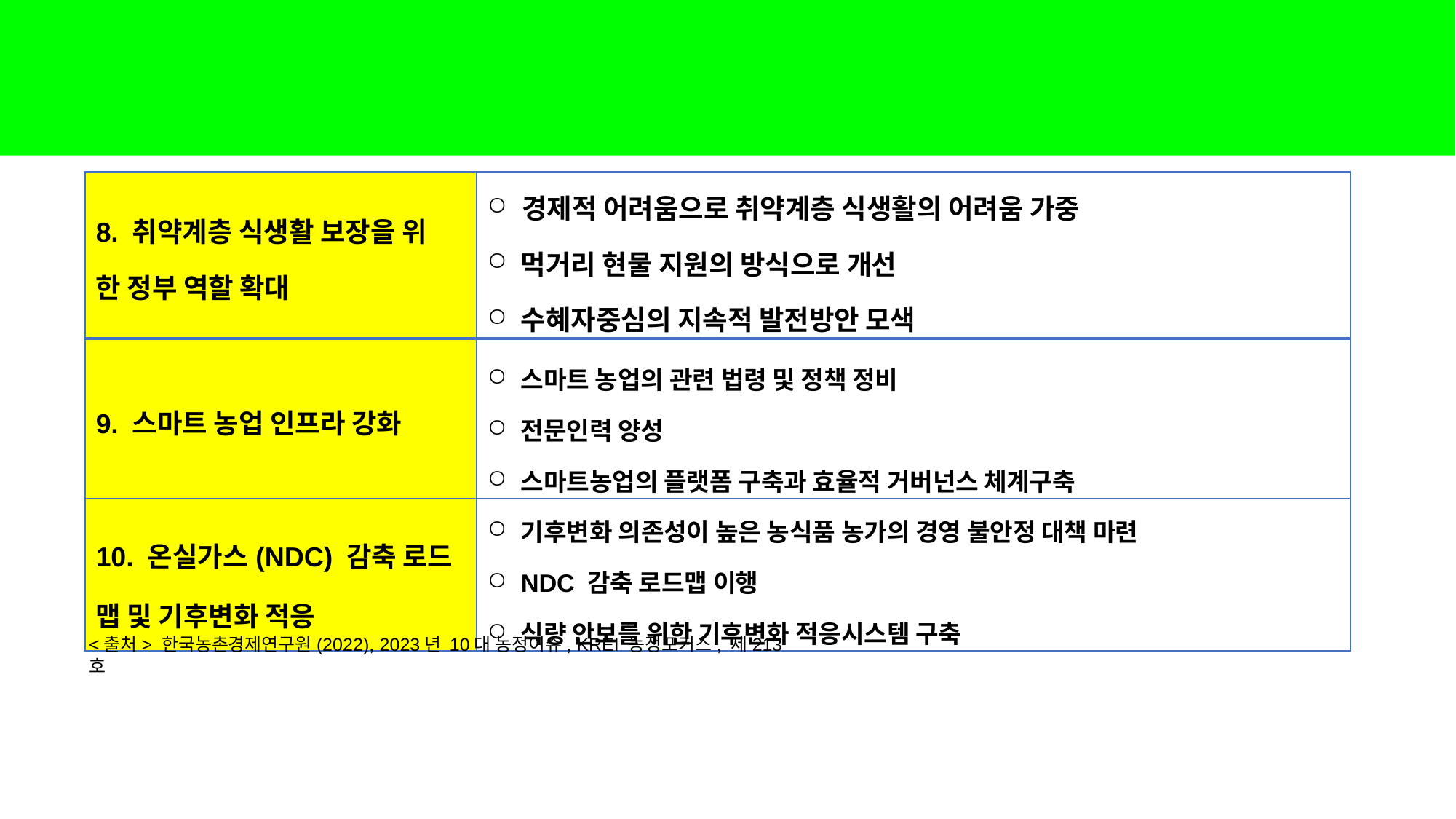

| 8. 취약계층 식생활 보장을 위 한 정부 역할 확대 | 경제적 어려움으로 취약계층 식생활의 어려움 가중 먹거리 현물 지원의 방식으로 개선 수혜자중심의 지속적 발전방안 모색 |
| --- | --- |
| 9. 스마트 농업 인프라 강화 | 스마트 농업의 관련 법령 및 정책 정비 전문인력 양성 스마트농업의 플랫폼 구축과 효율적 거버넌스 체계구축 |
| 10. 온실가스(NDC) 감축 로드 맵 및 기후변화 적응 | 기후변화 의존성이 높은 농식품 농가의 경영 불안정 대책 마련 NDC 감축 로드맵 이행 식량 안보를 위한 기후변화 적응시스템 구축 |
<출처> 한국농촌경제연구원(2022), 2023년 10대 농정이슈, KREI 농정포커스, 제213호